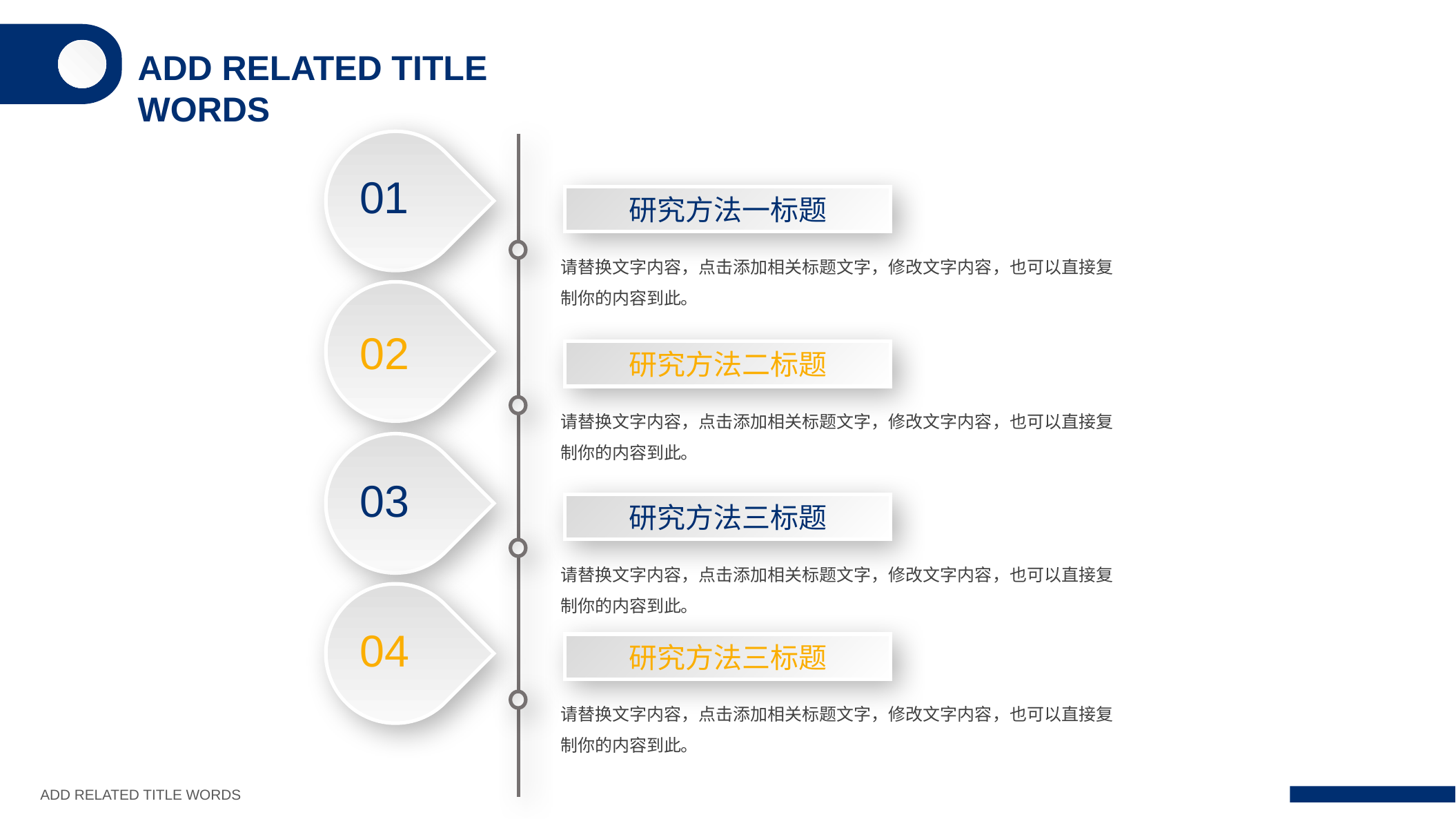

ADD RELATED TITLE WORDS

01

02

03

04

研究方法一标题
请替换文字内容，点击添加相关标题文字，修改文字内容，也可以直接复制你的内容到此。
研究方法二标题
请替换文字内容，点击添加相关标题文字，修改文字内容，也可以直接复制你的内容到此。
研究方法三标题
请替换文字内容，点击添加相关标题文字，修改文字内容，也可以直接复制你的内容到此。
研究方法三标题
请替换文字内容，点击添加相关标题文字，修改文字内容，也可以直接复制你的内容到此。
ADD RELATED TITLE WORDS